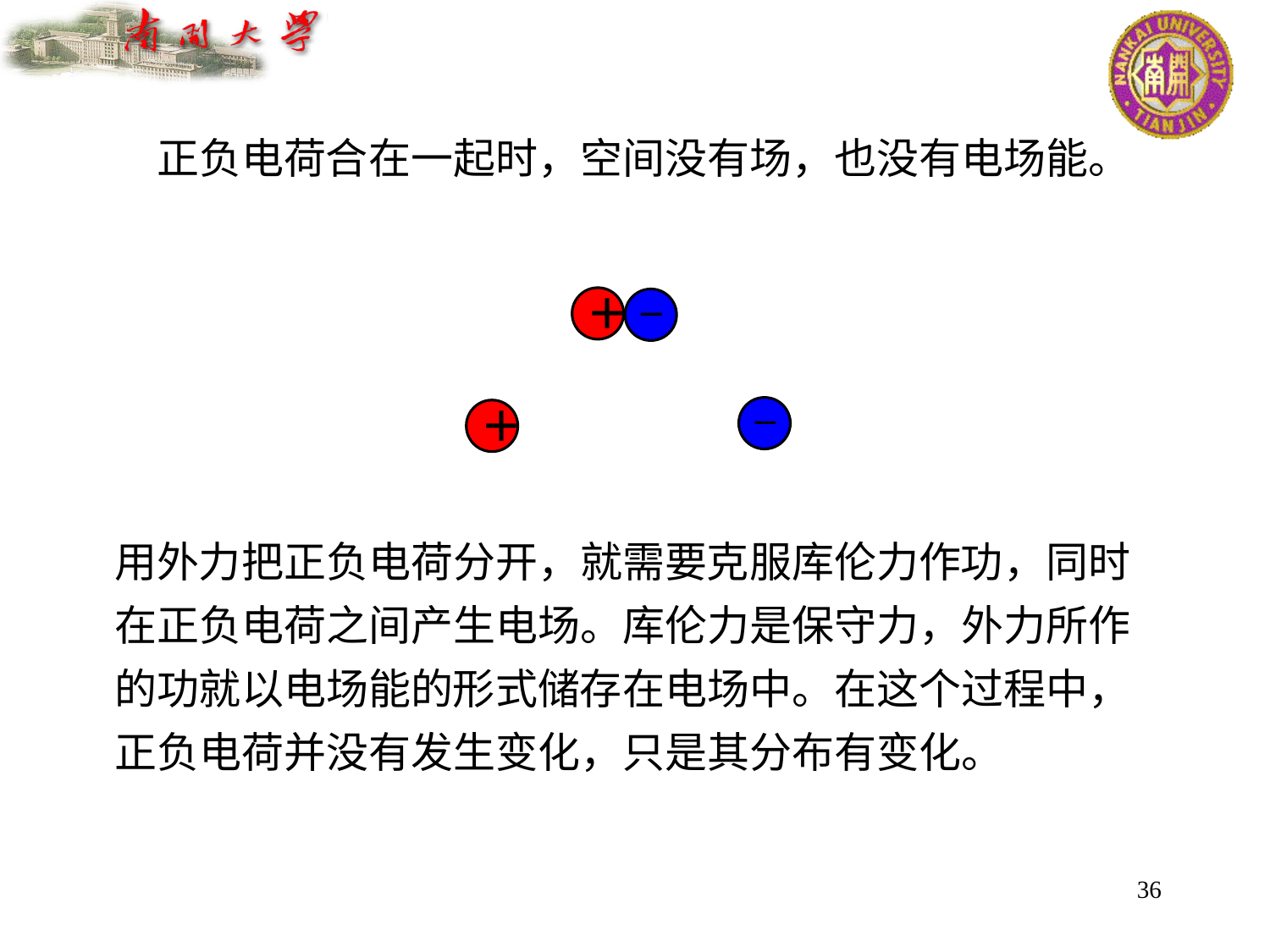

正负电荷合在一起时，空间没有场，也没有电场能。

＋

＋

用外力把正负电荷分开，就需要克服库伦力作功，同时在正负电荷之间产生电场。库伦力是保守力，外力所作的功就以电场能的形式储存在电场中。在这个过程中，正负电荷并没有发生变化，只是其分布有变化。
36